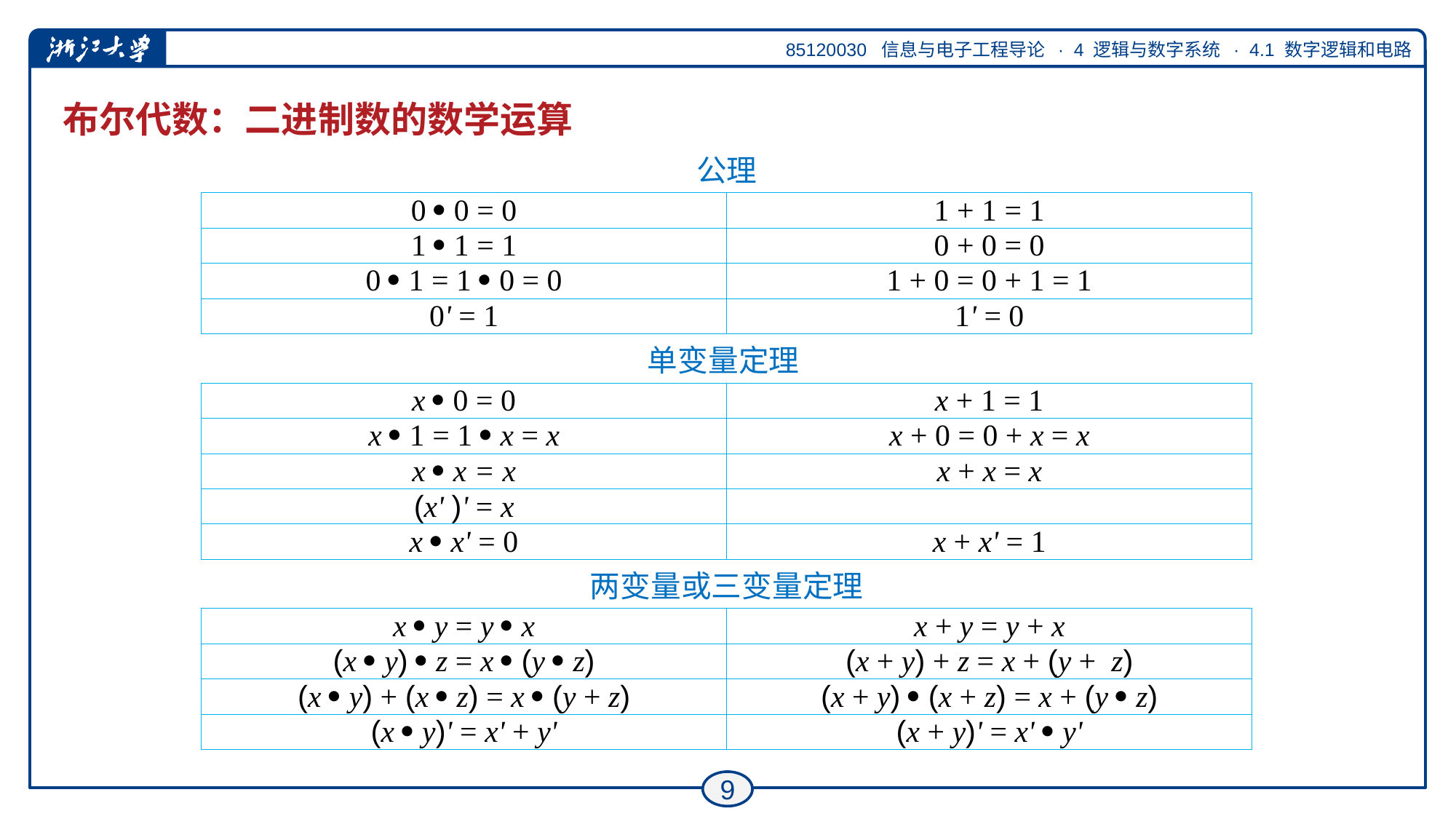

# 布尔代数：二进制数的数学运算
| 公理 |  |
| --- | --- |
| 0 • 0 = 0 | 1 + 1 = 1 |
| 1 • 1 = 1 | 0 + 0 = 0 |
| 0 • 1 = 1 • 0 = 0 | 1 + 0 = 0 + 1 = 1 |
| 0' = 1 | 1' = 0 |
| 单变量定理 |  |
| x • 0 = 0 | x + 1 = 1 |
| x • 1 = 1 • x = x | x + 0 = 0 + x = x |
| x • x = x | x + x = x |
| (x' )' = x |  |
| x • x' = 0 | x + x' = 1 |
| 两变量或三变量定理 |  |
| x • y = y • x | x + y = y + x |
| (x • y) • z = x • (y • z) | (x + y) + z = x + (y + z) |
| (x • y) + (x • z) = x • (y + z) | (x + y) • (x + z) = x + (y • z) |
| (x • y)' = x' + y' | (x + y)' = x' • y' |